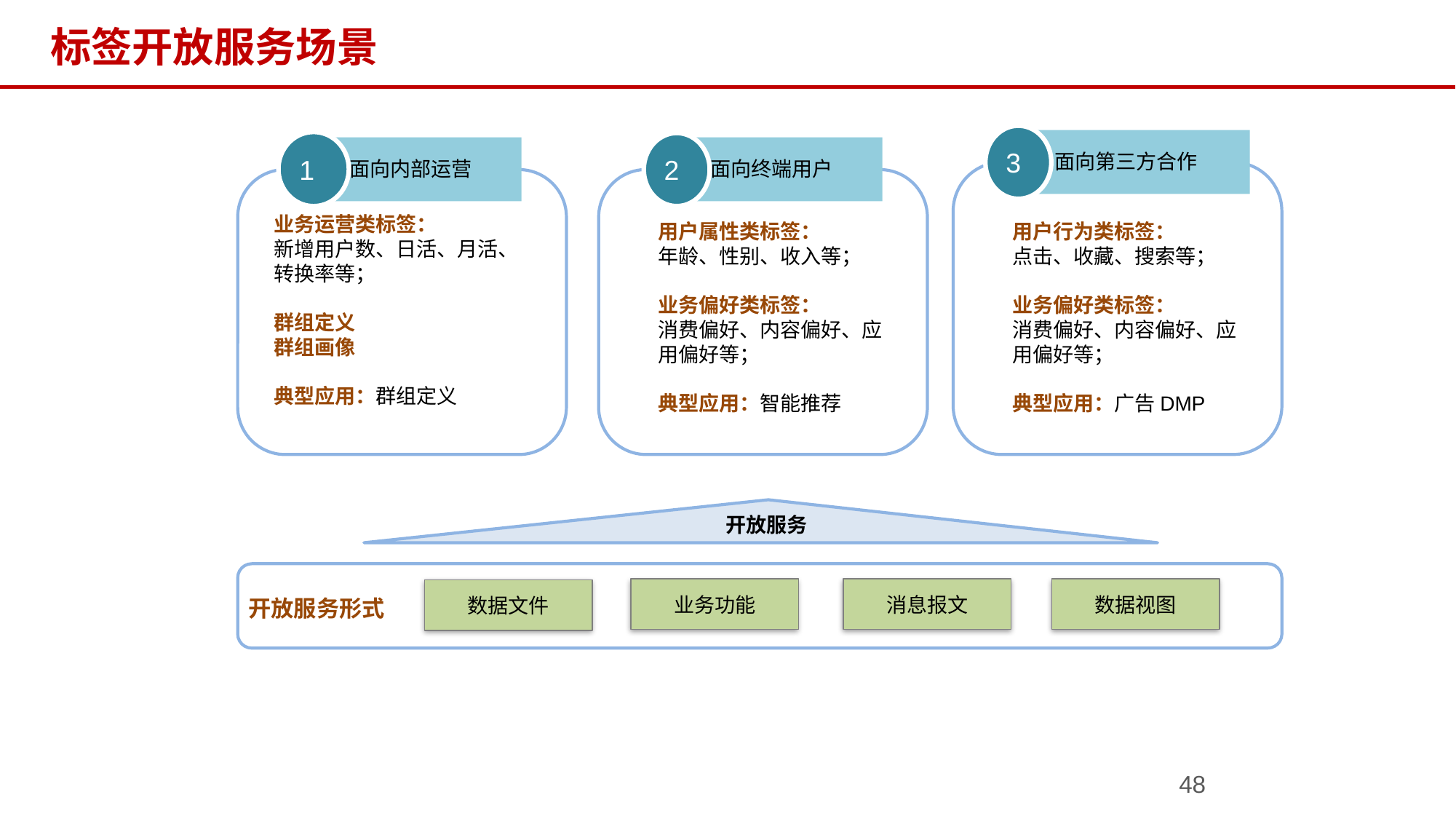

# 标签开放服务场景
3
面向第三方合作
1
2
面向内部运营
面向终端用户

业务运营类标签：
新增用户数、日活、月活、转换率等；

群组定义
群组画像

典型应用：群组定义
用户属性类标签：
年龄、性别、收入等；

业务偏好类标签：
消费偏好、内容偏好、应用偏好等；

典型应用：智能推荐
用户行为类标签：
点击、收藏、搜索等；

业务偏好类标签：
消费偏好、内容偏好、应用偏好等；

典型应用：广告DMP

开放服务

业务功能
消息报文
数据视图
数据文件
开放服务形式